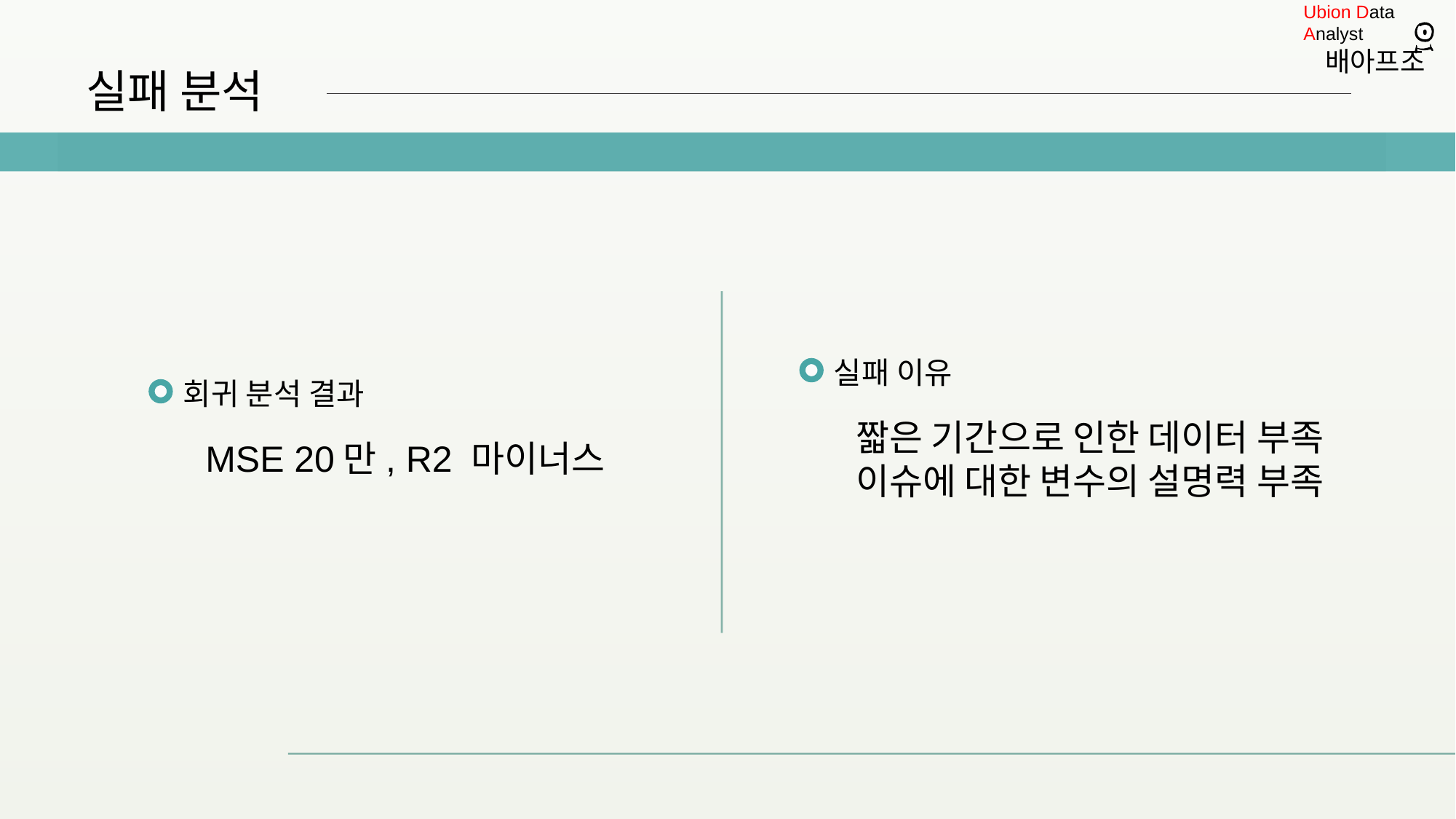

실패 분석

실패 이유

회귀 분석 결과

짧은 기간으로 인한 데이터 부족
이슈에 대한 변수의 설명력 부족
MSE 20만, R2 마이너스

12